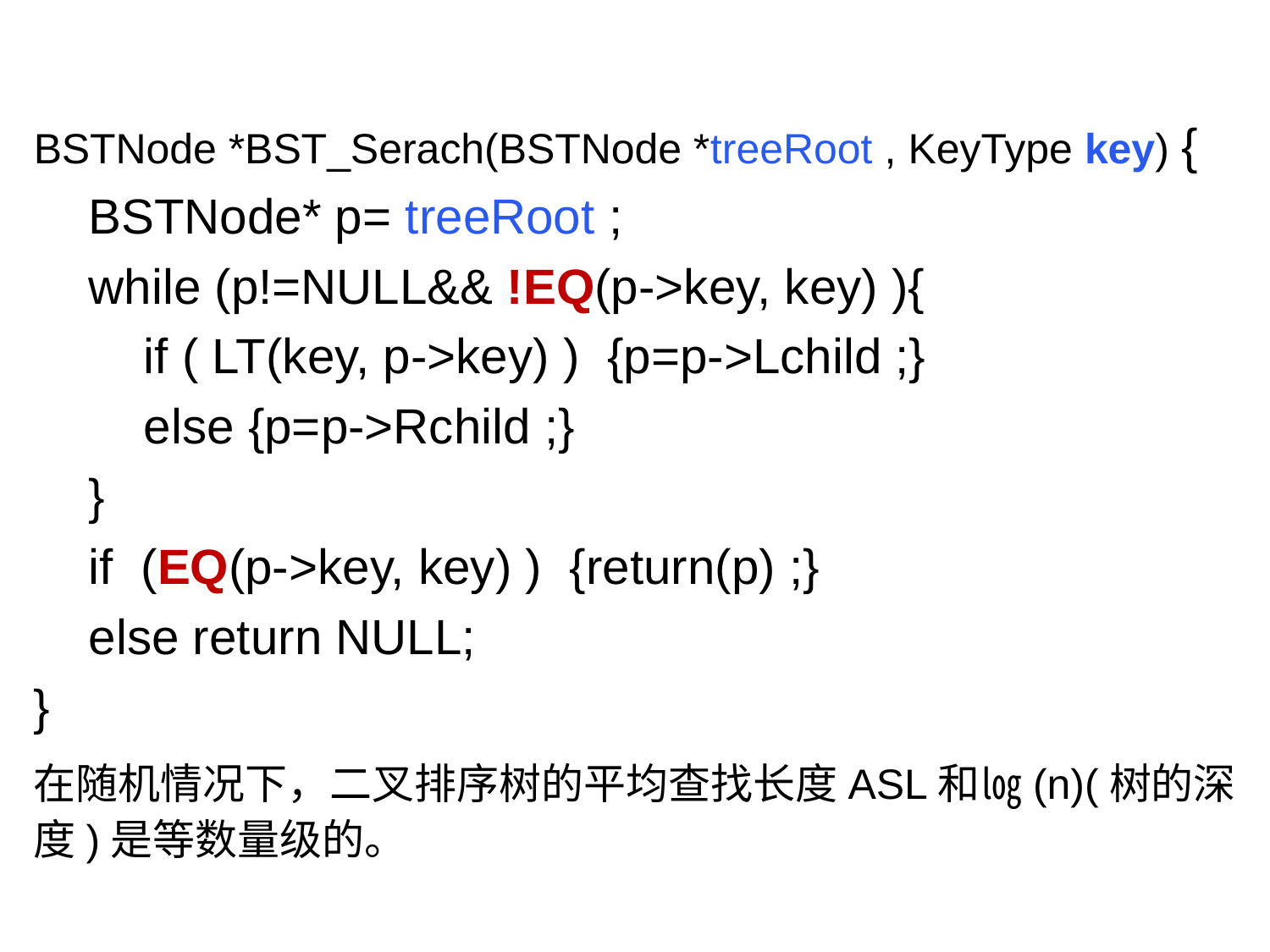

BSTNode *BST_Serach(BSTNode *treeRoot , KeyType key) {
    BSTNode* p= treeRoot ;
    while (p!=NULL&& !EQ(p->key, key) ){
        if ( LT(key, p->key) )  {p=p->Lchild ;}
        else {p=p->Rchild ;}
    }
    if  (EQ(p->key, key) )  {return(p) ;}
    else return NULL;
}
在随机情况下，二叉排序树的平均查找长度ASL和㏒(n)(树的深度)是等数量级的。